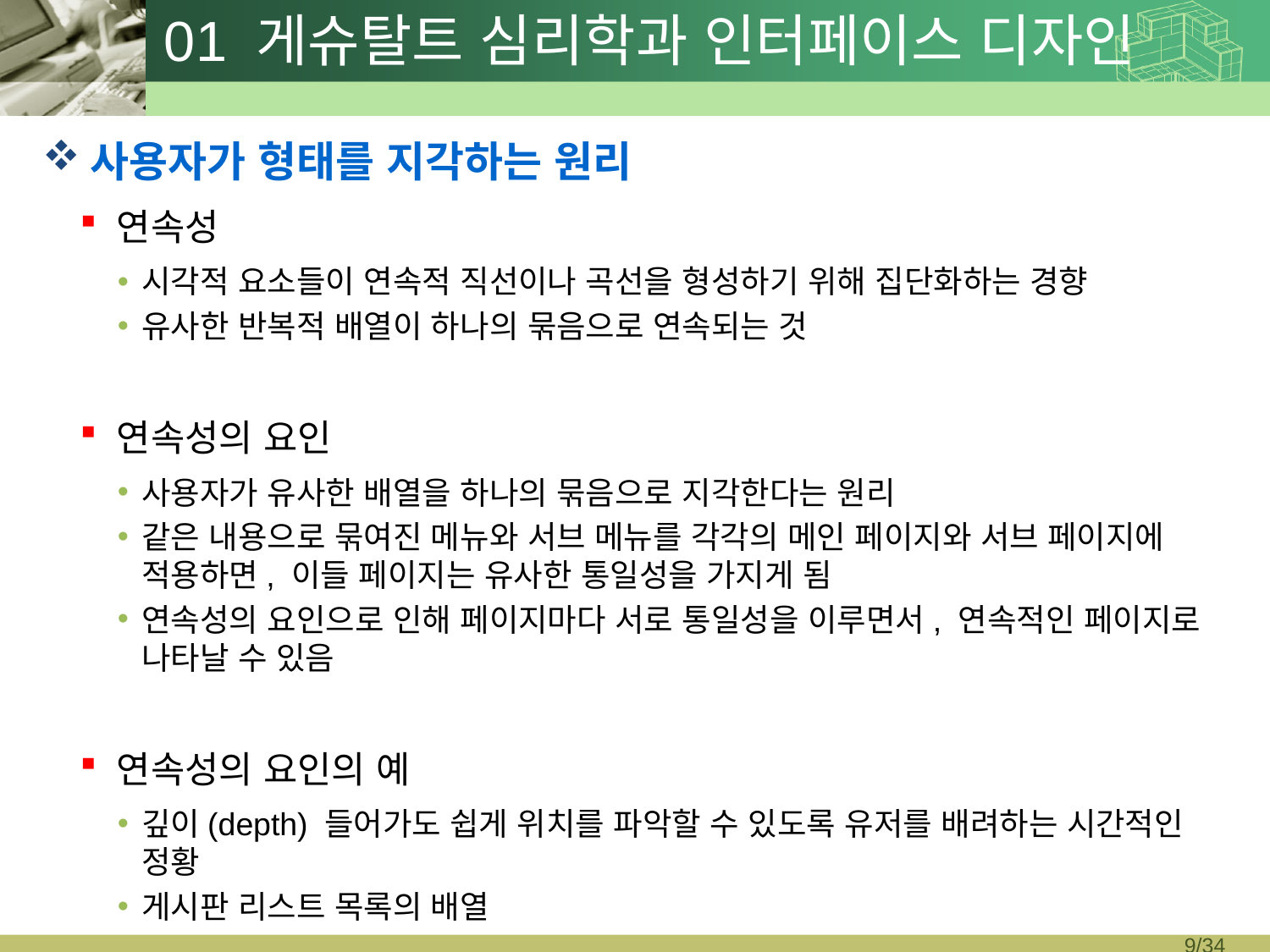

# 01 게슈탈트 심리학과 인터페이스 디자인
사용자가 형태를 지각하는 원리
연속성
시각적 요소들이 연속적 직선이나 곡선을 형성하기 위해 집단화하는 경향
유사한 반복적 배열이 하나의 묶음으로 연속되는 것

연속성의 요인
사용자가 유사한 배열을 하나의 묶음으로 지각한다는 원리
같은 내용으로 묶여진 메뉴와 서브 메뉴를 각각의 메인 페이지와 서브 페이지에 적용하면, 이들 페이지는 유사한 통일성을 가지게 됨
연속성의 요인으로 인해 페이지마다 서로 통일성을 이루면서, 연속적인 페이지로 나타날 수 있음

연속성의 요인의 예
깊이(depth) 들어가도 쉽게 위치를 파악할 수 있도록 유저를 배려하는 시간적인 정황
게시판 리스트 목록의 배열